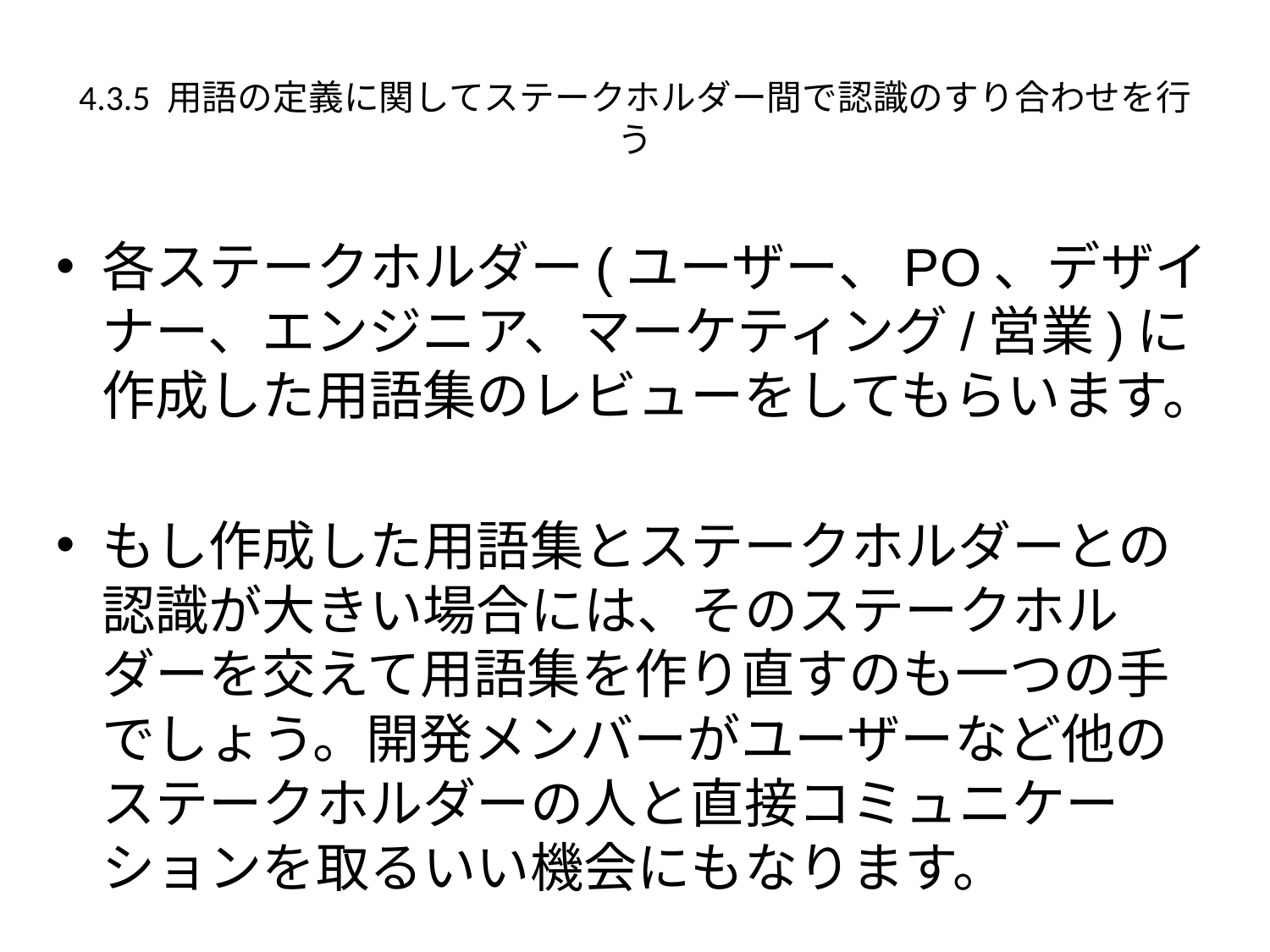

# 4.3.5 用語の定義に関してステークホルダー間で認識のすり合わせを行う
各ステークホルダー(ユーザー、PO、デザイナー、エンジニア、マーケティング/営業)に作成した用語集のレビューをしてもらいます。

もし作成した用語集とステークホルダーとの認識が大きい場合には、そのステークホルダーを交えて用語集を作り直すのも一つの手でしょう。開発メンバーがユーザーなど他のステークホルダーの人と直接コミュニケーションを取るいい機会にもなります。